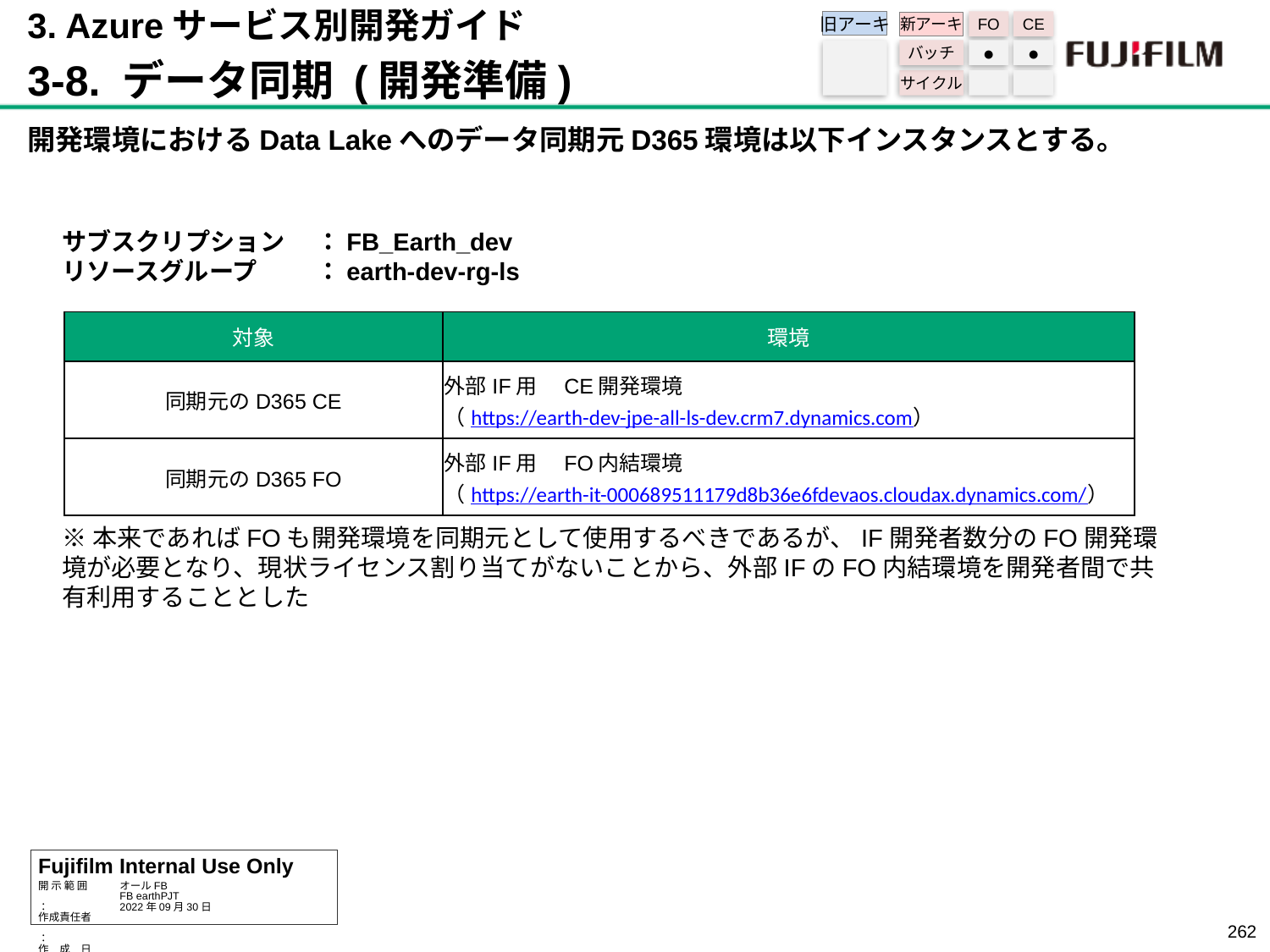

3. Azureサービス別開発ガイド
3-8. データ同期 (開発準備)
旧アーキ
FO
CE
新アーキ
バッチ
●
●
サイクル

開発環境におけるData Lakeへのデータ同期元D365環境は以下インスタンスとする。

サブスクリプション	：FB_Earth_dev
リソースグループ	：earth-dev-rg-ls

※本来であればFOも開発環境を同期元として使用するべきであるが、IF開発者数分のFO開発環境が必要となり、現状ライセンス割り当てがないことから、外部IFのFO内結環境を開発者間で共有利用することとした
| 対象 | 環境 |
| --- | --- |
| 同期元のD365 CE | 外部IF用　CE開発環境 （https://earth-dev-jpe-all-ls-dev.crm7.dynamics.com） |
| 同期元のD365 FO | 外部IF用　FO内結環境 （https://earth-it-000689511179d8b36e6fdevaos.cloudax.dynamics.com/） |
262